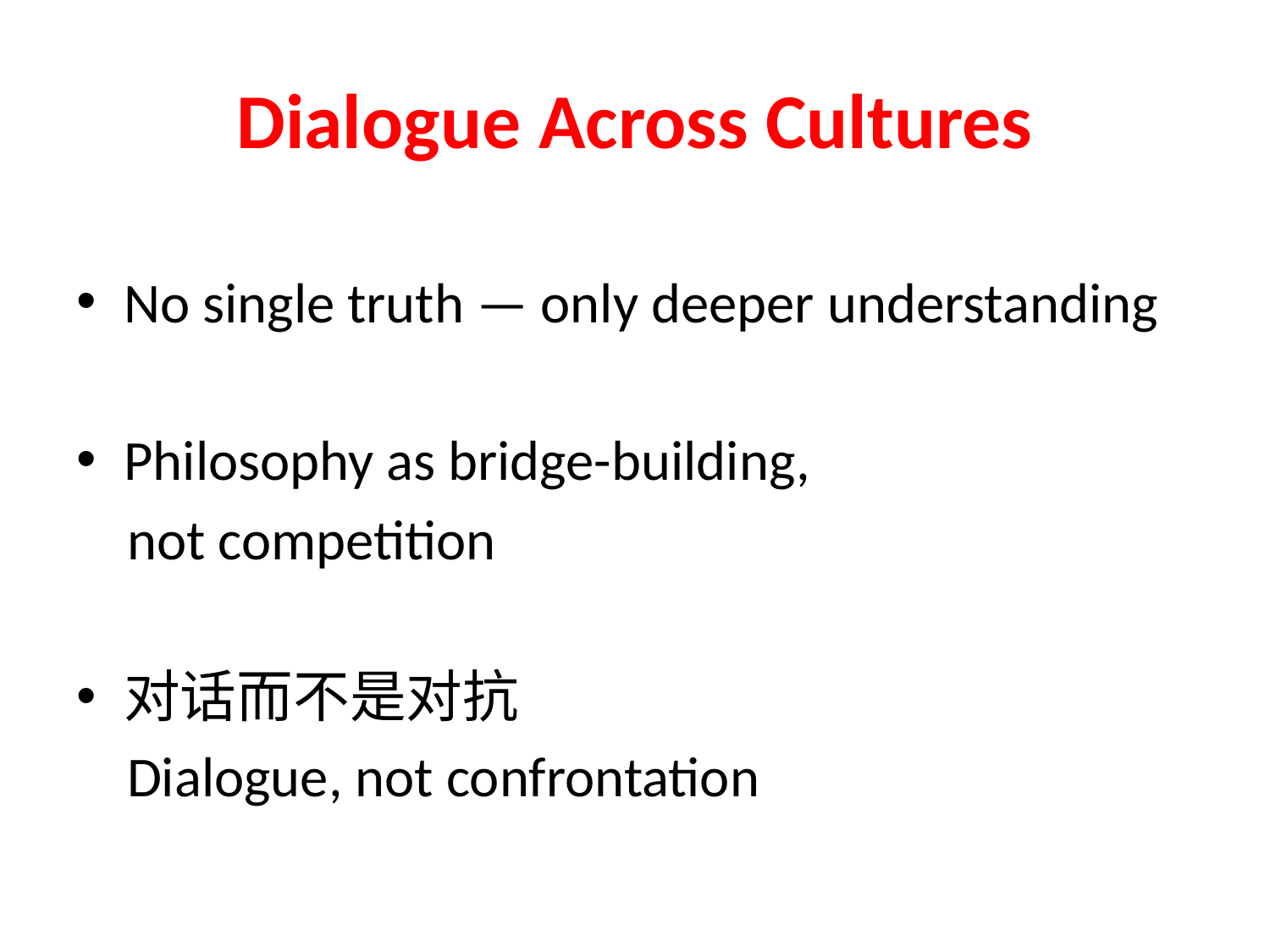

# Dialogue Across Cultures
No single truth — only deeper understanding

Philosophy as bridge-building,
    not competition

对话而不是对抗
    Dialogue, not confrontation